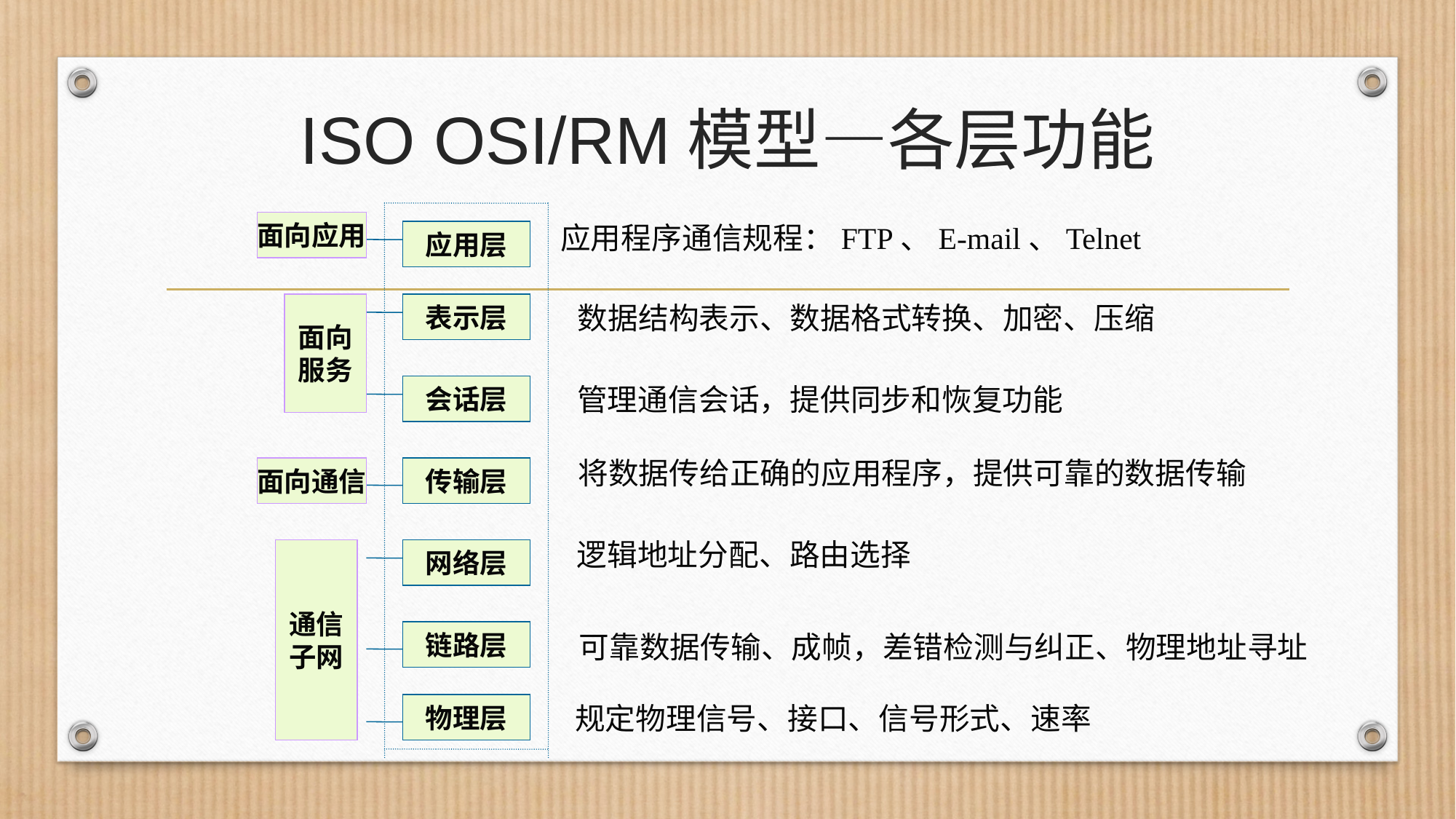

# ISO OSI/RM模型—各层功能

面向应用
应用程序通信规程：FTP、E-mail、Telnet
应用层
表示层
会话层
传输层
网络层
链路层
物理层

数据结构表示、数据格式转换、加密、压缩
面向
服务

管理通信会话，提供同步和恢复功能

将数据传给正确的应用程序，提供可靠的数据传输
面向通信

逻辑地址分配、路由选择
通信
子网

 可靠数据传输、成帧，差错检测与纠正、物理地址寻址

规定物理信号、接口、信号形式、速率